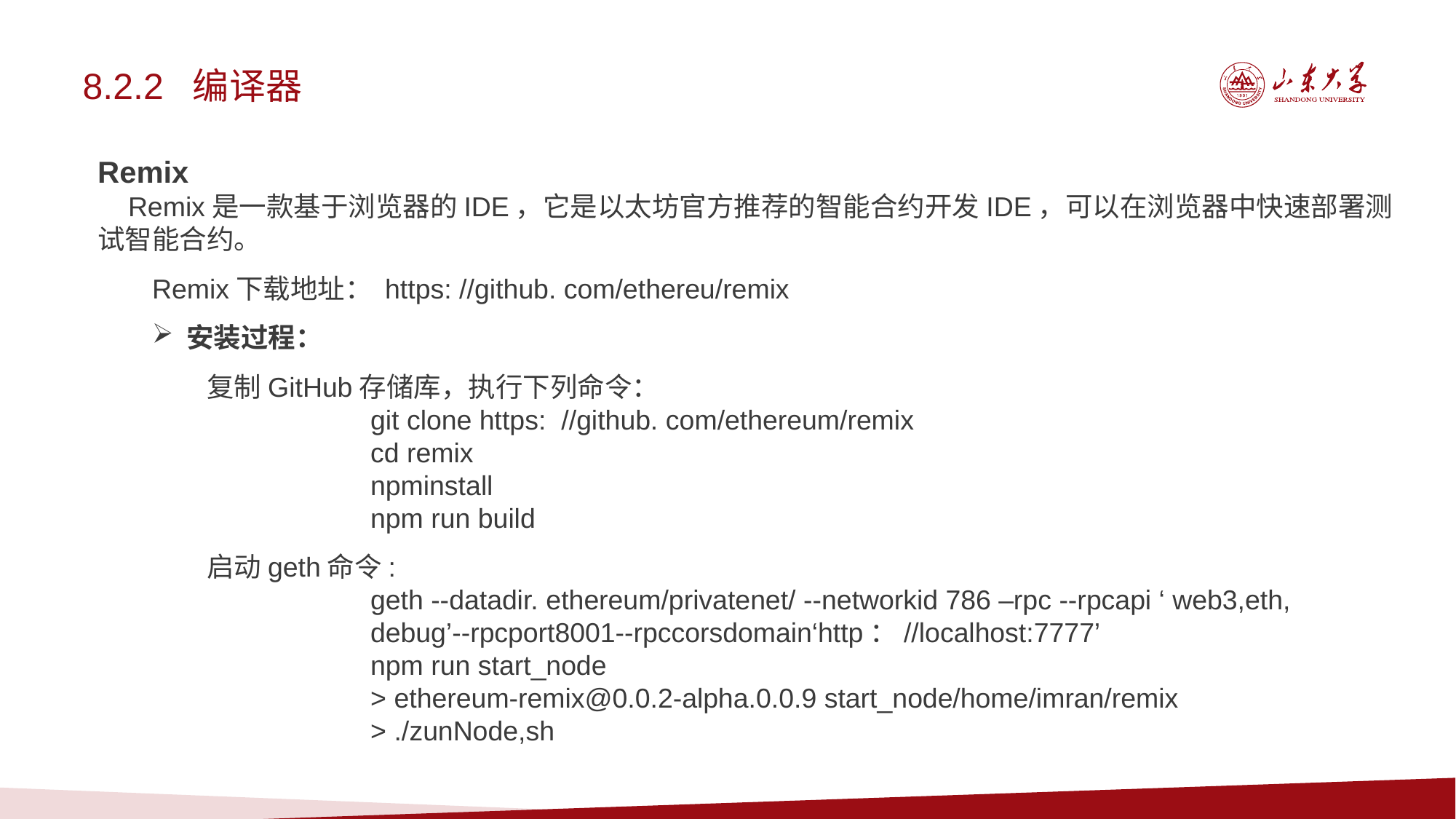

8.2.2  编译器
Remix
    Remix是一款基于浏览器的IDE，它是以太坊官方推荐的智能合约开发IDE，可以在浏览器中快速部署测试智能合约。
Remix下载地址： https: //github. com/ethereu/remix
安装过程：
复制GitHub存储库，执行下列命令：
git clone https:  //github. com/ethereum/remix
cd remix
npminstall
npm run build
启动geth命令:
geth --datadir. ethereum/privatenet/ --networkid 786 –rpc --rpcapi ‘ web3,eth, debug’--rpcport8001--rpccorsdomain‘http：//localhost:7777’
npm run start_node
> ethereum-remix@0.0.2-alpha.0.0.9 start_node/home/imran/remix
> ./zunNode,sh